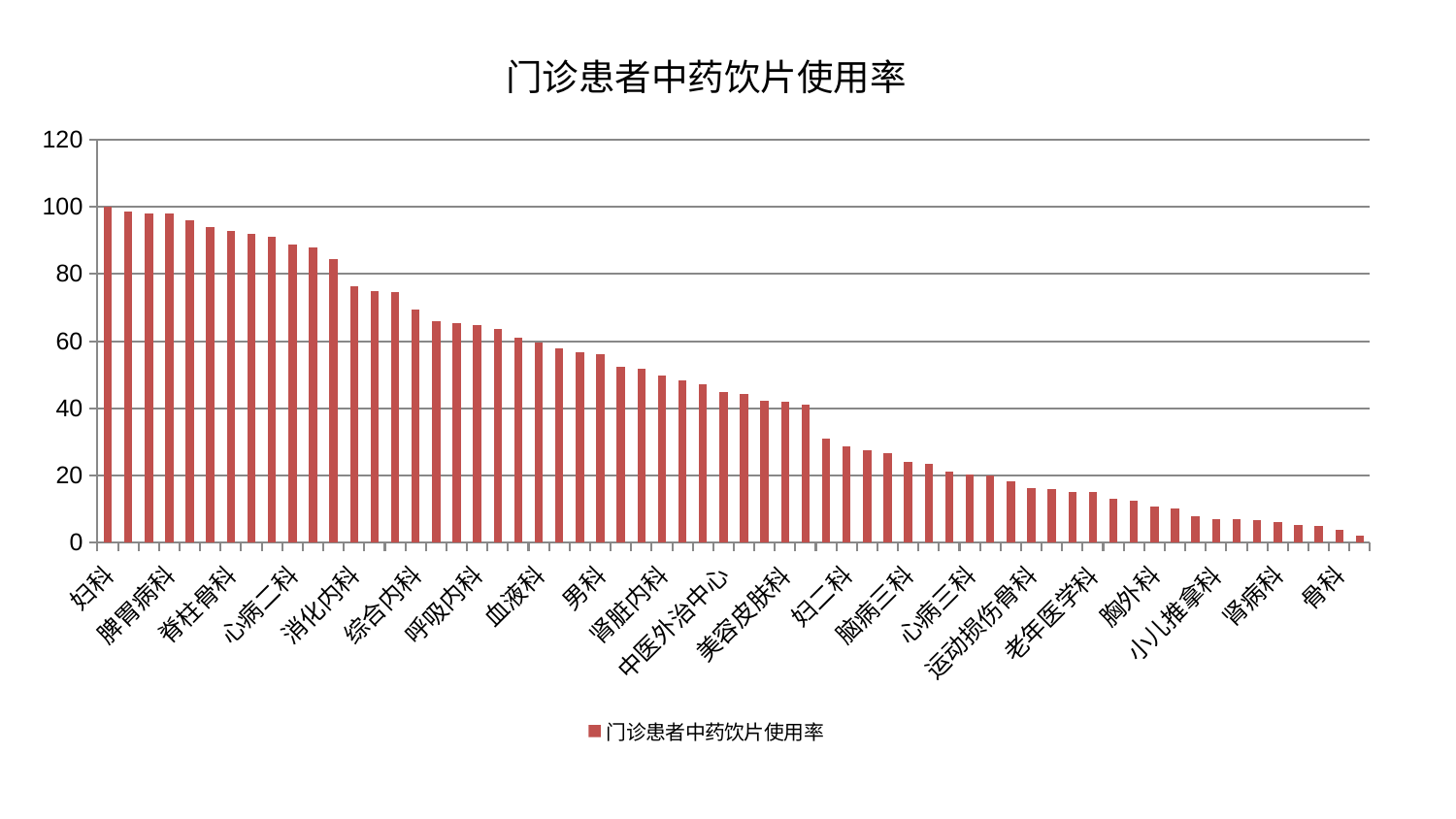

### Chart: 门诊患者中药饮片使用率

| Category | 门诊患者中药饮片使用率 |
|---|---|
| 妇科 | 100.0 |
| 心病一科 | 98.51182219105293 |
| 肛肠科 | 98.04786943061791 |
| 脾胃病科 | 98.0034688355115 |
| 神经内科 | 96.06131683541345 |
| 周围血管科 | 93.84034376436894 |
| 脊柱骨科 | 92.95826983148145 |
| 乳腺甲状腺外科 | 91.84918294877005 |
| 肝胆外科 | 90.98726013660338 |
| 心病二科 | 88.63415923074669 |
| 儿科 | 87.80237615957698 |
| 妇科妇二科合并 | 84.50047964317366 |
| 消化内科 | 76.32253955805585 |
| 微创骨科 | 74.84958411177804 |
| 肿瘤内科 | 74.47749268237446 |
| 综合内科 | 69.39018059903425 |
| 肝病科 | 65.80719184332735 |
| 医院 | 65.46354519918404 |
| 呼吸内科 | 64.79470302099945 |
| 内分泌科 | 63.539204945942764 |
| 耳鼻喉科 | 60.959420671707335 |
| 血液科 | 59.7163317670862 |
| 神经外科 | 57.83768962941208 |
| 西区重症医学科 | 56.58374405692841 |
| 男科 | 56.16552251418939 |
| 脑病一科 | 52.29640352237765 |
| 眼科 | 51.90516148841406 |
| 肾脏内科 | 49.63992257722001 |
| 心血管内科 | 48.435504105021835 |
| 针灸科 | 47.26485528131548 |
| 中医外治中心 | 44.86787466648652 |
| 关节骨科 | 44.215868609302284 |
| 皮肤科 | 42.24916920918539 |
| 美容皮肤科 | 42.00758957927615 |
| 脾胃科消化科合并 | 41.15321704158458 |
| 普通外科 | 30.89288650576387 |
| 妇二科 | 28.565663203902922 |
| 泌尿外科 | 27.40866596777676 |
| 推拿科 | 26.515549608470135 |
| 脑病三科 | 23.901304305190905 |
| 身心医学科 | 23.40116937803393 |
| 显微骨科 | 21.07583150129842 |
| 心病三科 | 20.335692932197464 |
| 重症医学科 | 19.965250320075427 |
| 康复科 | 18.2083406950361 |
| 运动损伤骨科 | 16.23994615764866 |
| 治未病中心 | 16.010108561500175 |
| 产科 | 15.227529243462895 |
| 老年医学科 | 15.073307934692432 |
| 小儿骨科 | 13.01630056985816 |
| 中医经典科 | 12.58560091512627 |
| 胸外科 | 10.721130677338687 |
| 风湿病科 | 10.128703695335487 |
| 东区肾病科 | 7.901234173045297 |
| 小儿推拿科 | 7.03024978115435 |
| 创伤骨科 | 6.863413716904052 |
| 口腔科 | 6.8296479161466985 |
| 肾病科 | 5.999350257337781 |
| 东区重症医学科 | 5.401459190813797 |
| 脑病二科 | 4.9960401047457985 |
| 骨科 | 3.7835272673685703 |
| 心病四科 | 2.036996792607796 |
64